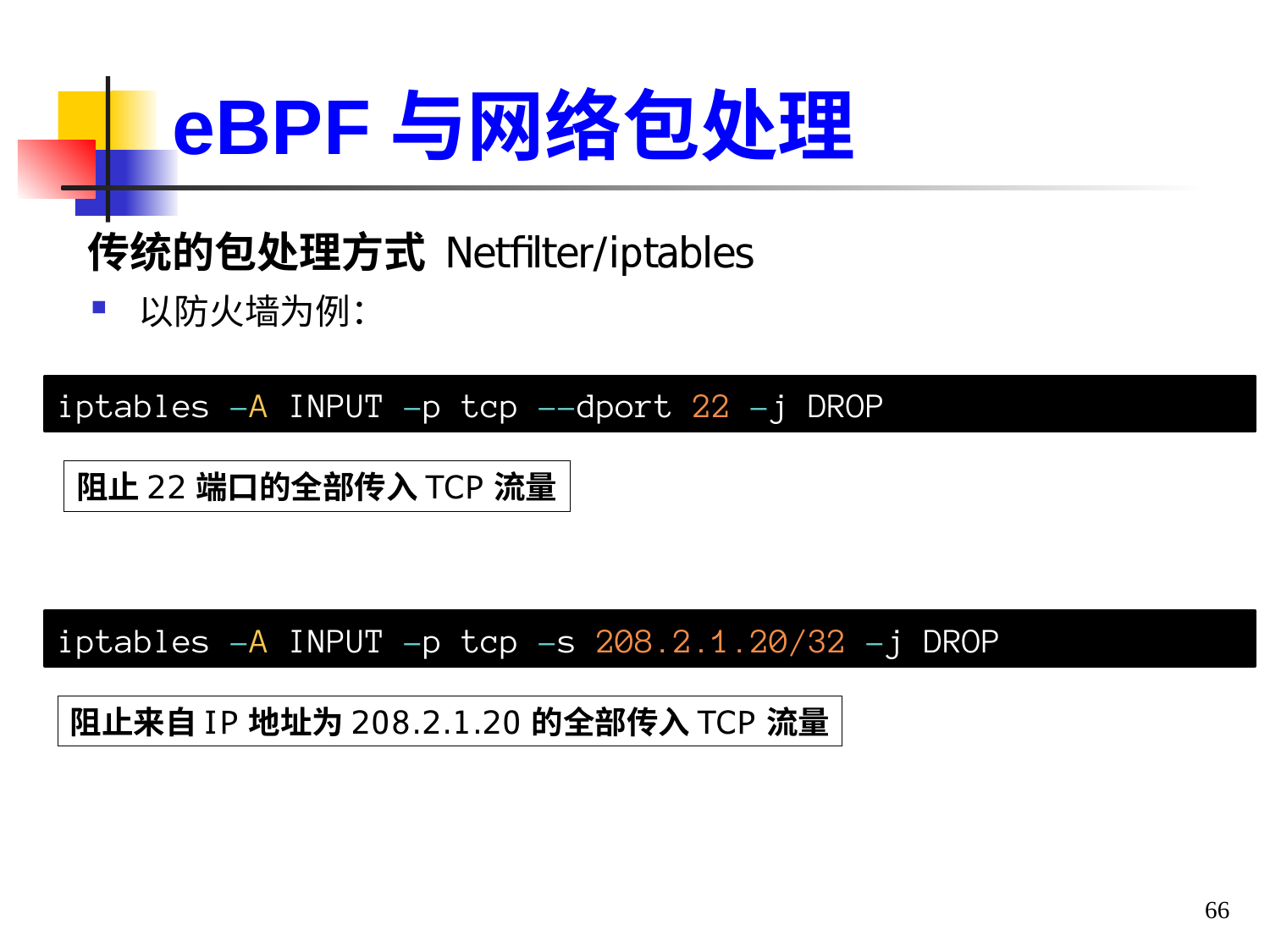

eBPF与网络包处理
传统的包处理方式 Netfilter/iptables
以防火墙为例：
iptables -A INPUT -p tcp --dport 22 -j DROP
阻止22端口的全部传入TCP流量
iptables -A INPUT -p tcp -s 208.2.1.20/32 -j DROP
阻止来自IP地址为208.2.1.20的全部传入TCP流量
66